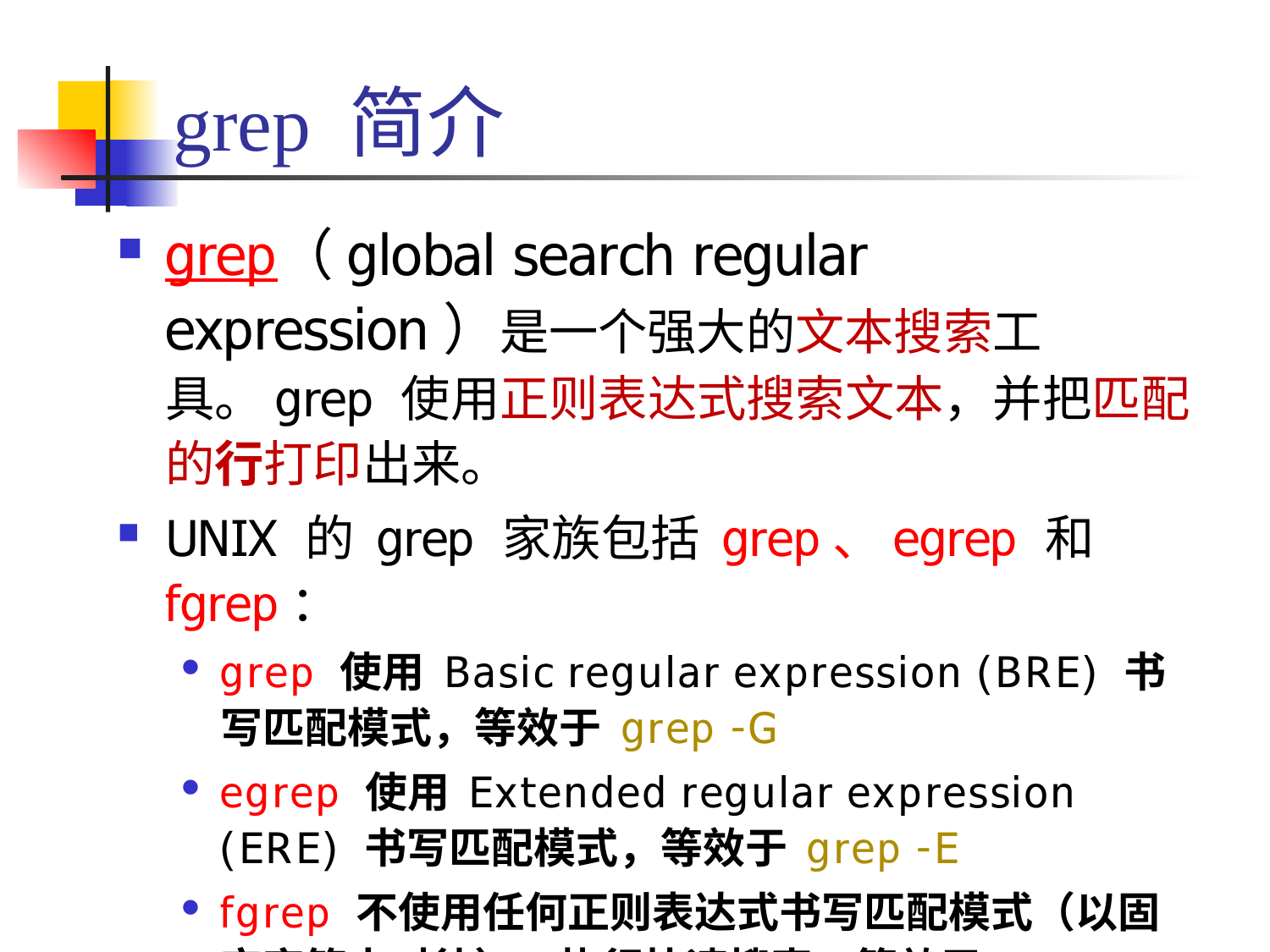

# grep 简介
grep（global search regular expression）是一个强大的文本搜索工具。grep 使用正则表达式搜索文本，并把匹配的行打印出来。
UNIX 的 grep 家族包括 grep、egrep 和 fgrep：
grep 使用 Basic regular expression (BRE) 书写匹配模式，等效于 grep -G
egrep 使用 Extended regular expression (ERE) 书写匹配模式，等效于 grep -E
fgrep 不使用任何正则表达式书写匹配模式（以固定字符串对待），执行快速搜索，等效于 grep -F